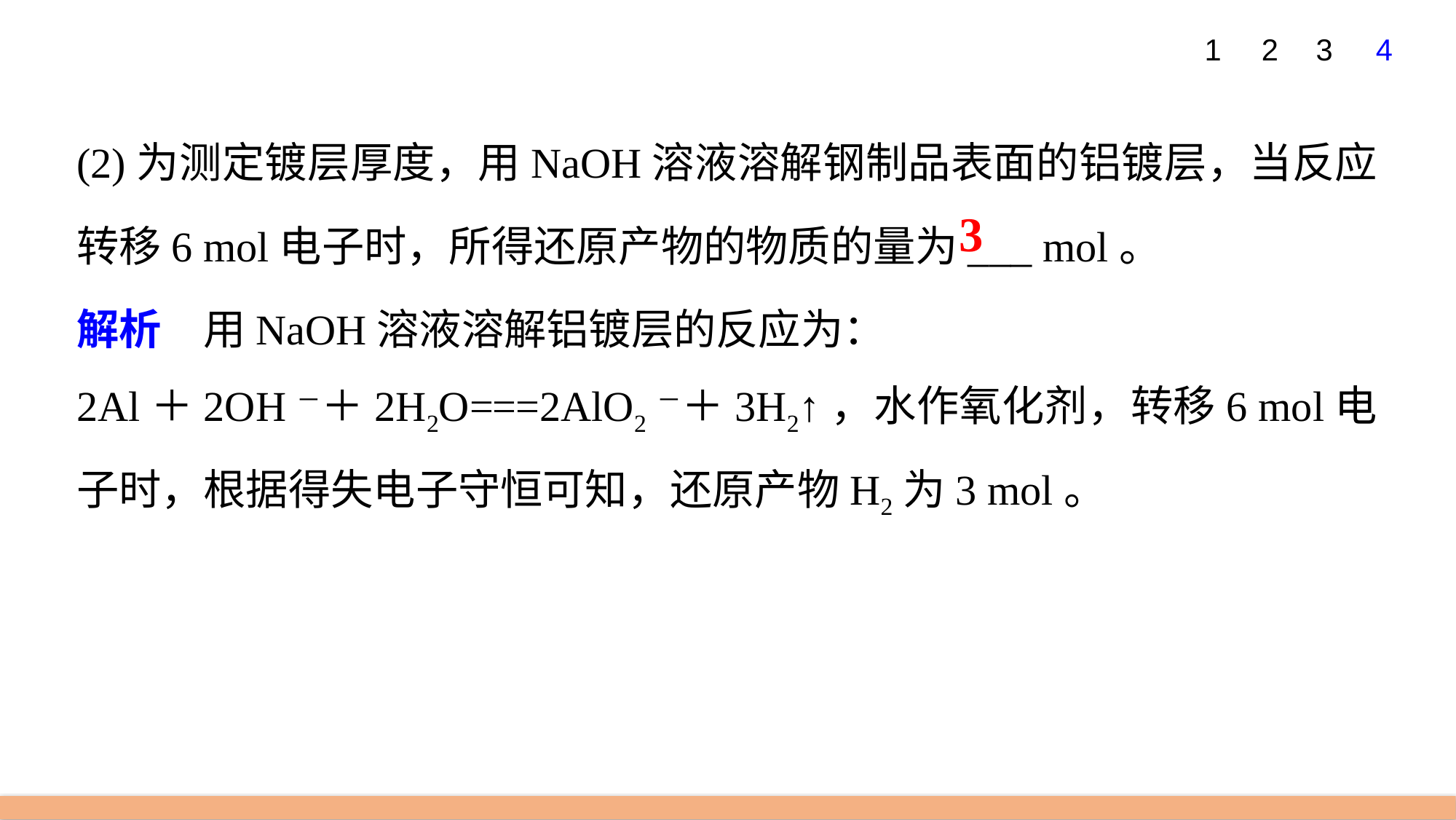

1
2
3
4
(2)为测定镀层厚度，用NaOH溶液溶解钢制品表面的铝镀层，当反应转移6 mol电子时，所得还原产物的物质的量为___ mol。
解析　用NaOH溶液溶解铝镀层的反应为：
2Al＋2OH－＋2H2O===2AlO2－＋3H2↑，水作氧化剂，转移6 mol电子时，根据得失电子守恒可知，还原产物H2为3 mol。
3